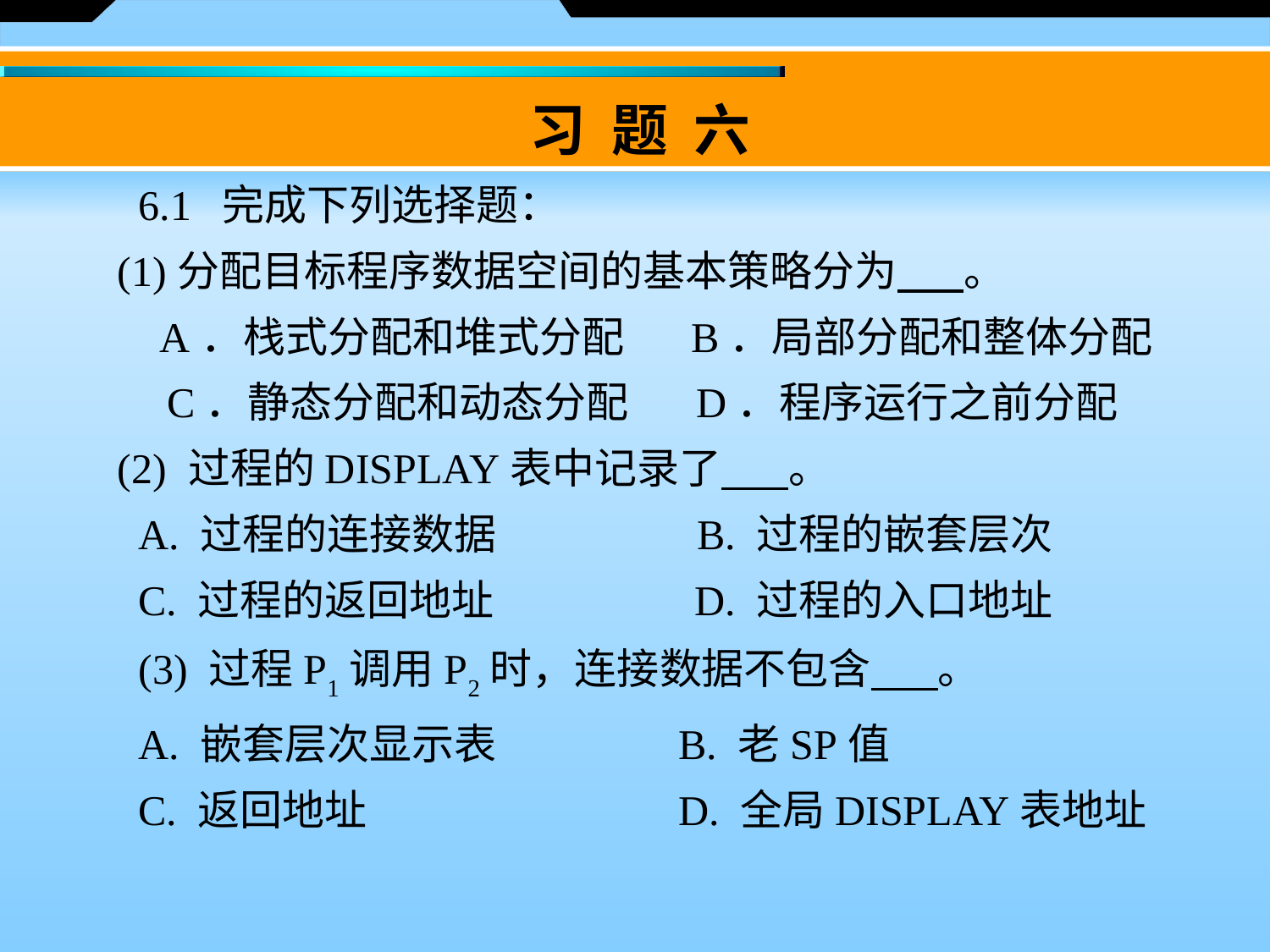

习  题  六
　　6.1  完成下列选择题：
       (1)分配目标程序数据空间的基本策略分为       。
           A．栈式分配和堆式分配      B．局部分配和整体分配
　　   C．静态分配和动态分配      D．程序运行之前分配
       (2) 过程的DISPLAY表中记录了       。
　　A. 过程的连接数据                    B. 过程的嵌套层次
　　C. 过程的返回地址                    D. 过程的入口地址
　　(3) 过程P1调用P2时，连接数据不包含       。
　　A. 嵌套层次显示表  		B. 老SP值
　　C. 返回地址    			D. 全局DISPLAY表地址